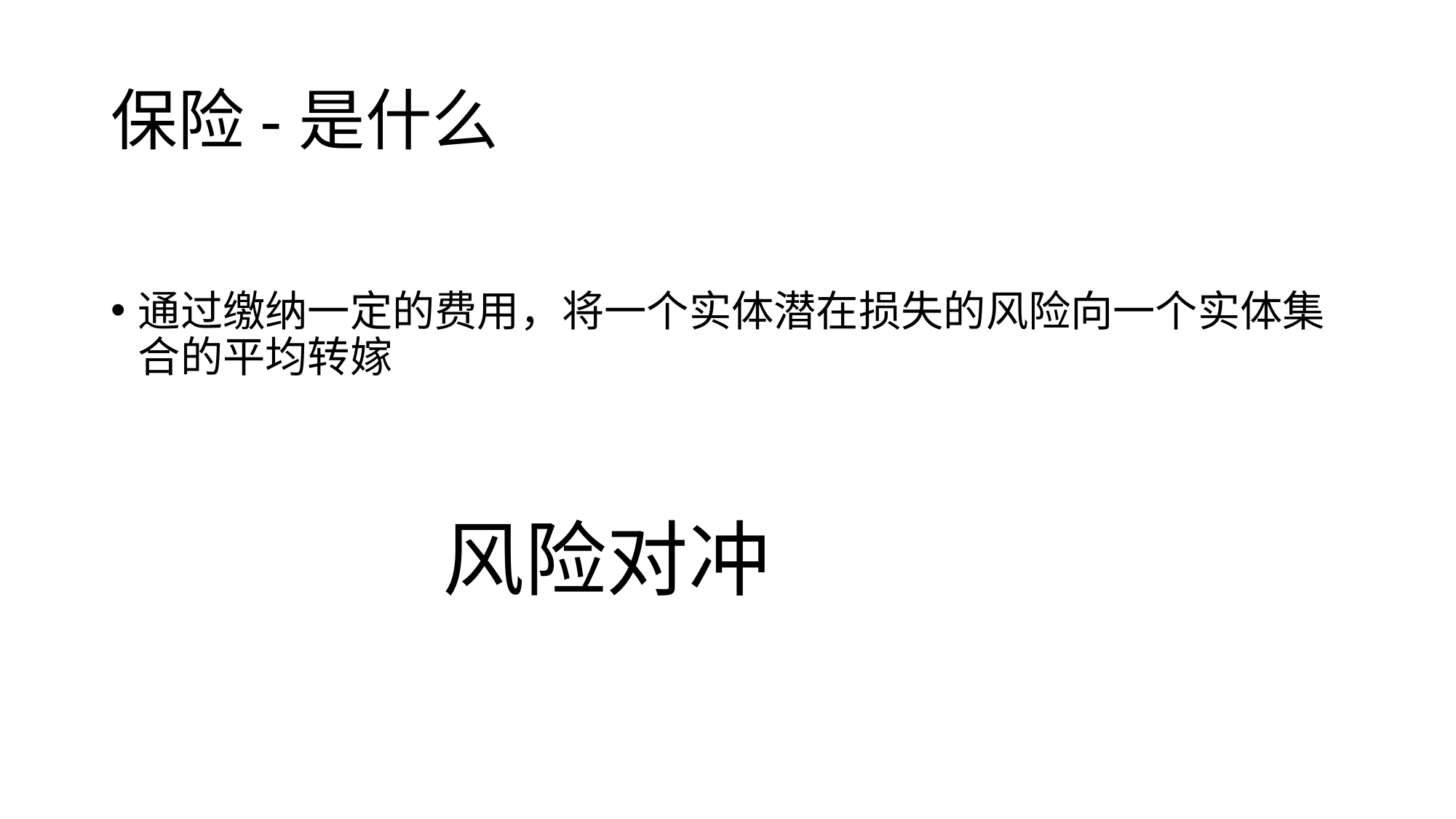

# 保险-是什么

通过缴纳一定的费用，将一个实体潜在损失的风险向一个实体集合的平均转嫁

                 风险对冲